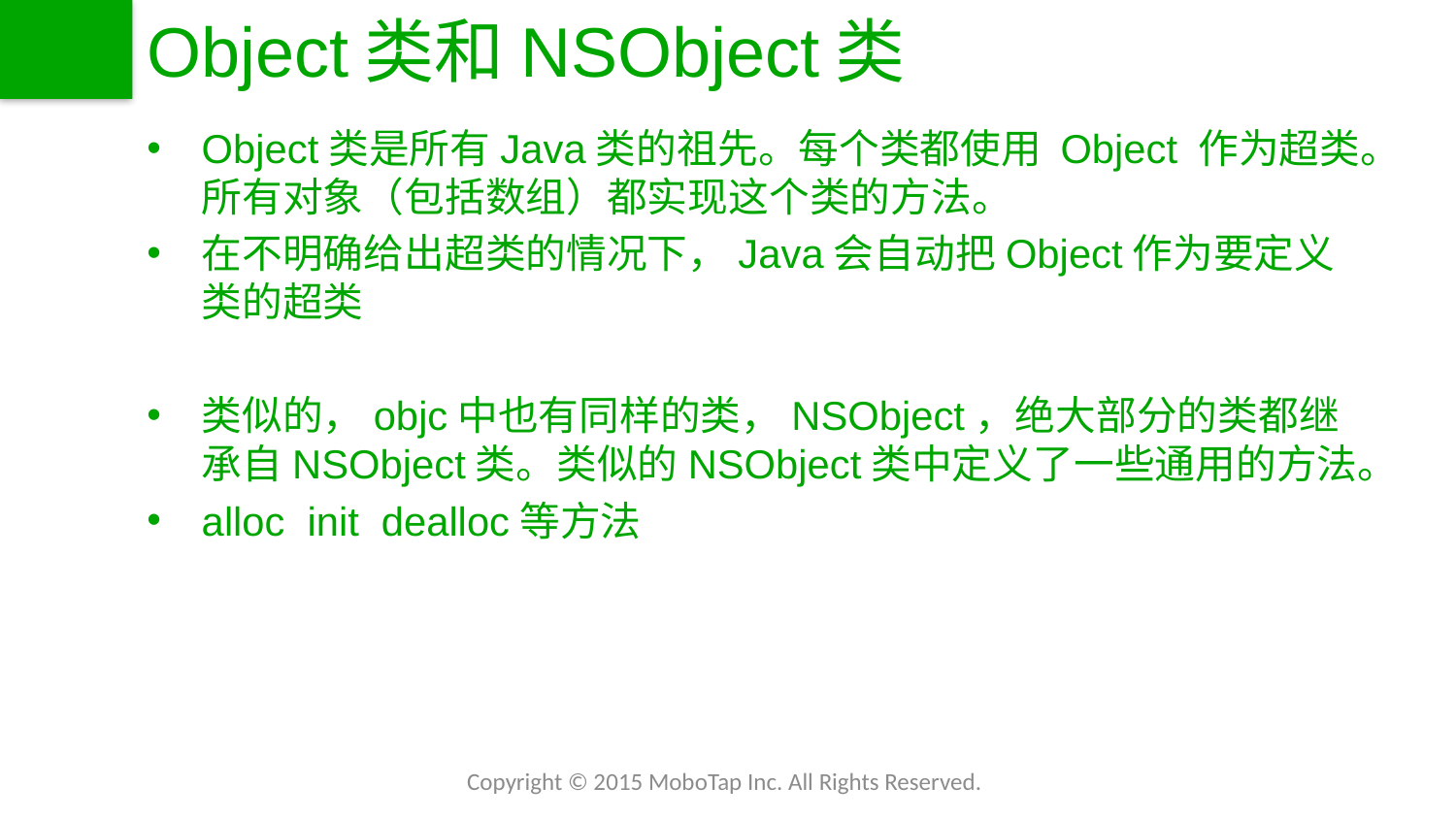

# Object类和NSObject类
Object类是所有Java类的祖先。每个类都使用 Object 作为超类。所有对象（包括数组）都实现这个类的方法。
在不明确给出超类的情况下，Java会自动把Object作为要定义类的超类

类似的，objc中也有同样的类，NSObject，绝大部分的类都继承自NSObject类。类似的NSObject类中定义了一些通用的方法。
alloc  init  dealloc等方法

Copyright © 2015 MoboTap Inc. All Rights Reserved.